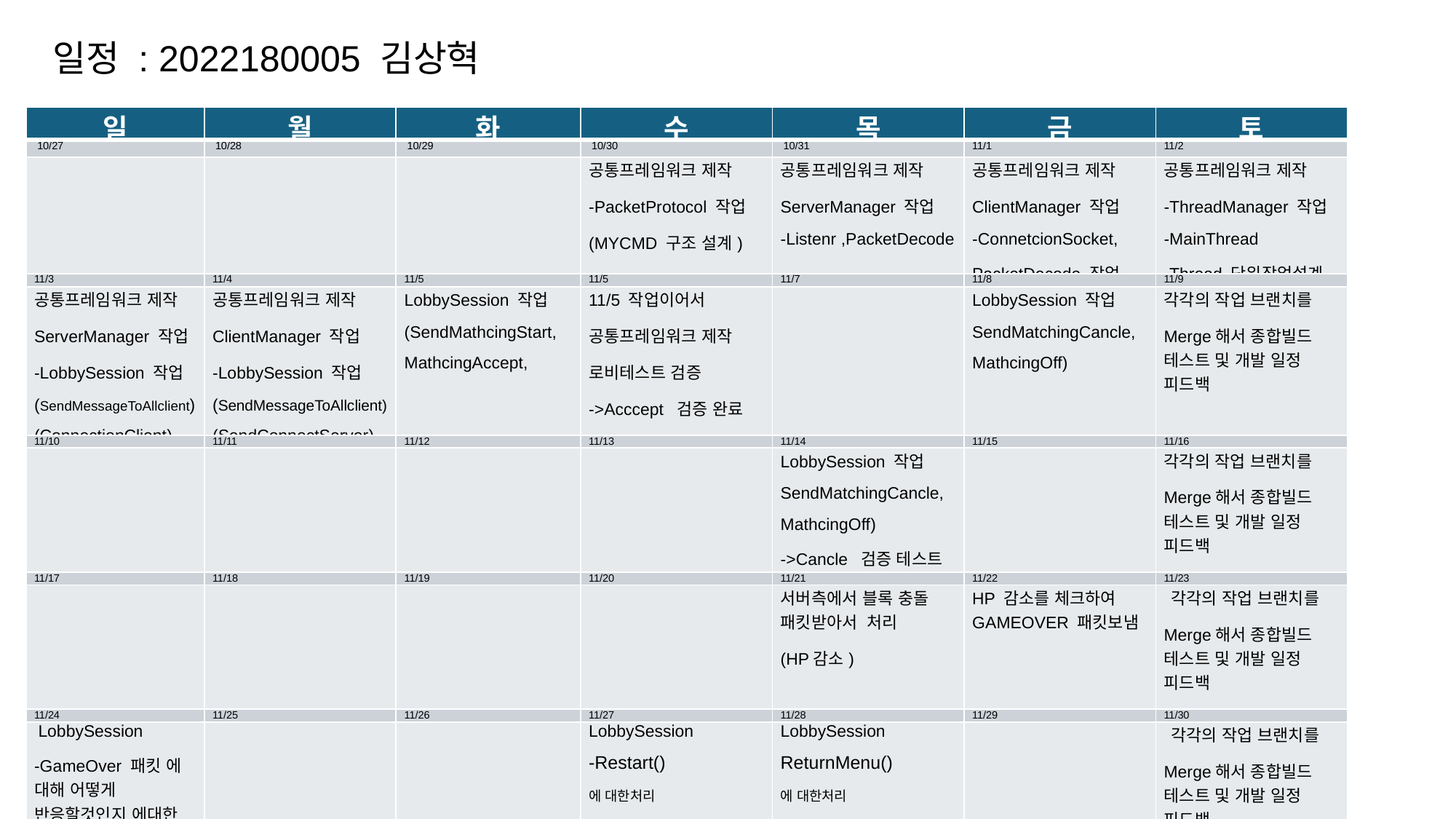

일정 : 2022180005 김상혁
| 일 | 월 | 화 | 수 | 목 | 금 | 토 |
| --- | --- | --- | --- | --- | --- | --- |
| 10/27 | 10/28 | 10/29 | 10/30 | 10/31 | 11/1 | 11/2 |
|  |  |  | 공통프레임워크 제작 -PacketProtocol 작업 (MYCMD 구조 설계) | 공통프레임워크 제작 ServerManager 작업 -Listenr ,PacketDecode | 공통프레임워크 제작 ClientManager 작업 -ConnetcionSocket, PacketDecode 작업 | 공통프레임워크 제작 -ThreadManager 작업 -MainThread -Thread 단위작업설계 |
| 11/3 | 11/4 | 11/5 | 11/5 | 11/7 | 11/8 | 11/9 |
| 공통프레임워크 제작 ServerManager 작업 -LobbySession 작업 (SendMessageToAllclient) (ConnectionClient) | 공통프레임워크 제작 ClientManager 작업 -LobbySession 작업 (SendMessageToAllclient) (SendConnectServer) | LobbySession 작업 (SendMathcingStart, MathcingAccept, | 11/5 작업이어서 공통프레임워크 제작 로비테스트 검증 ->Acccept 검증 완료 |  | LobbySession 작업 SendMatchingCancle, MathcingOff) | 각각의 작업 브랜치를 Merge해서 종합빌드 테스트 및 개발 일정 피드백 |
| 11/10 | 11/11 | 11/12 | 11/13 | 11/14 | 11/15 | 11/16 |
|  |  |  |  | LobbySession 작업 SendMatchingCancle, MathcingOff) ->Cancle 검증 테스트 |  | 각각의 작업 브랜치를 Merge해서 종합빌드 테스트 및 개발 일정 피드백 |
| 11/17 | 11/18 | 11/19 | 11/20 | 11/21 | 11/22 | 11/23 |
|  |  |  |  | 서버측에서 블록 충돌 패킷받아서 처리 (HP감소) | HP 감소를 체크하여 GAMEOVER 패킷보냄 | 각각의 작업 브랜치를 Merge해서 종합빌드 테스트 및 개발 일정 피드백 |
| 11/24 | 11/25 | 11/26 | 11/27 | 11/28 | 11/29 | 11/30 |
| LobbySession -GameOver 패킷 에 대해 어떻게 반응할것인지 에대한 처리 Restart /ReturnMenu |  |  | LobbySession -Restart() 에 대한처리 | LobbySession ReturnMenu() 에 대한처리 |  | 각각의 작업 브랜치를 Merge해서 종합빌드 테스트 및 개발 일정 피드백 |
|  |  |  |  |  |  |  |